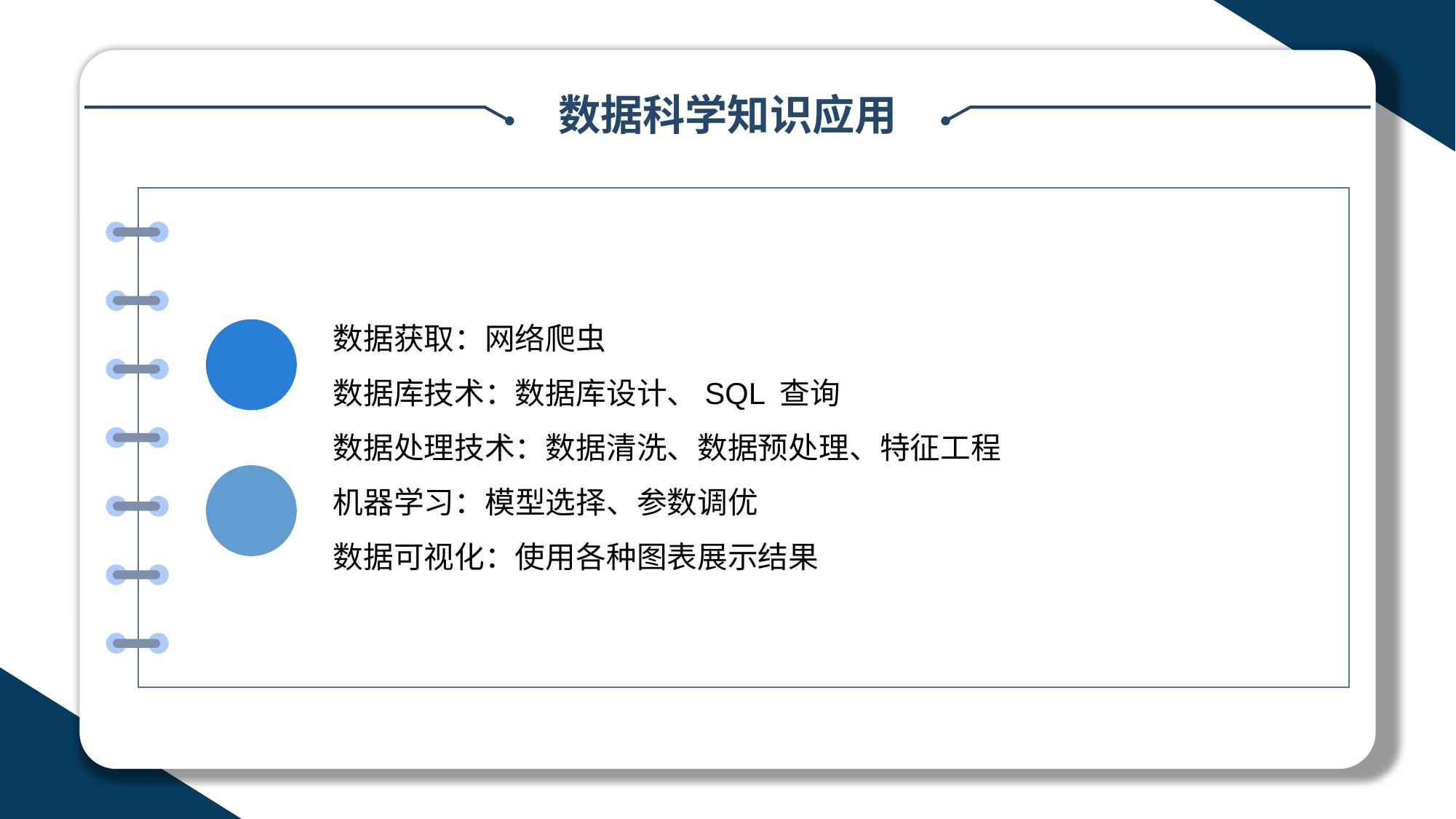

数据科学知识应用

数据获取：网络爬虫
数据库技术：数据库设计、SQL 查询
数据处理技术：数据清洗、数据预处理、特征工程
机器学习：模型选择、参数调优
数据可视化：使用各种图表展示结果